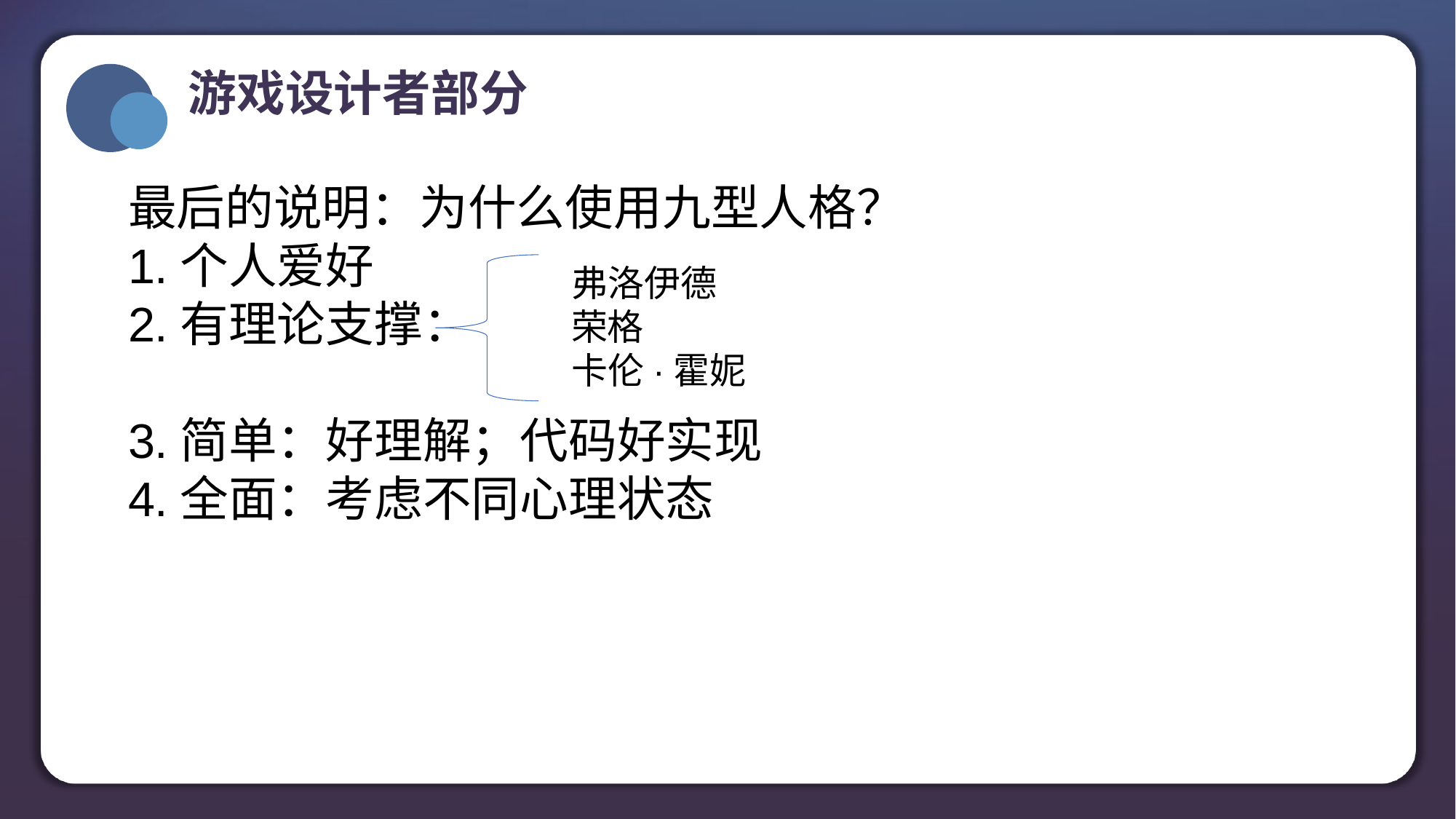

游戏设计者部分

最后的说明：为什么使用九型人格？
1.个人爱好
2.有理论支撑：

3.简单：好理解；代码好实现
4.全面：考虑不同心理状态

弗洛伊德
荣格
卡伦·霍妮